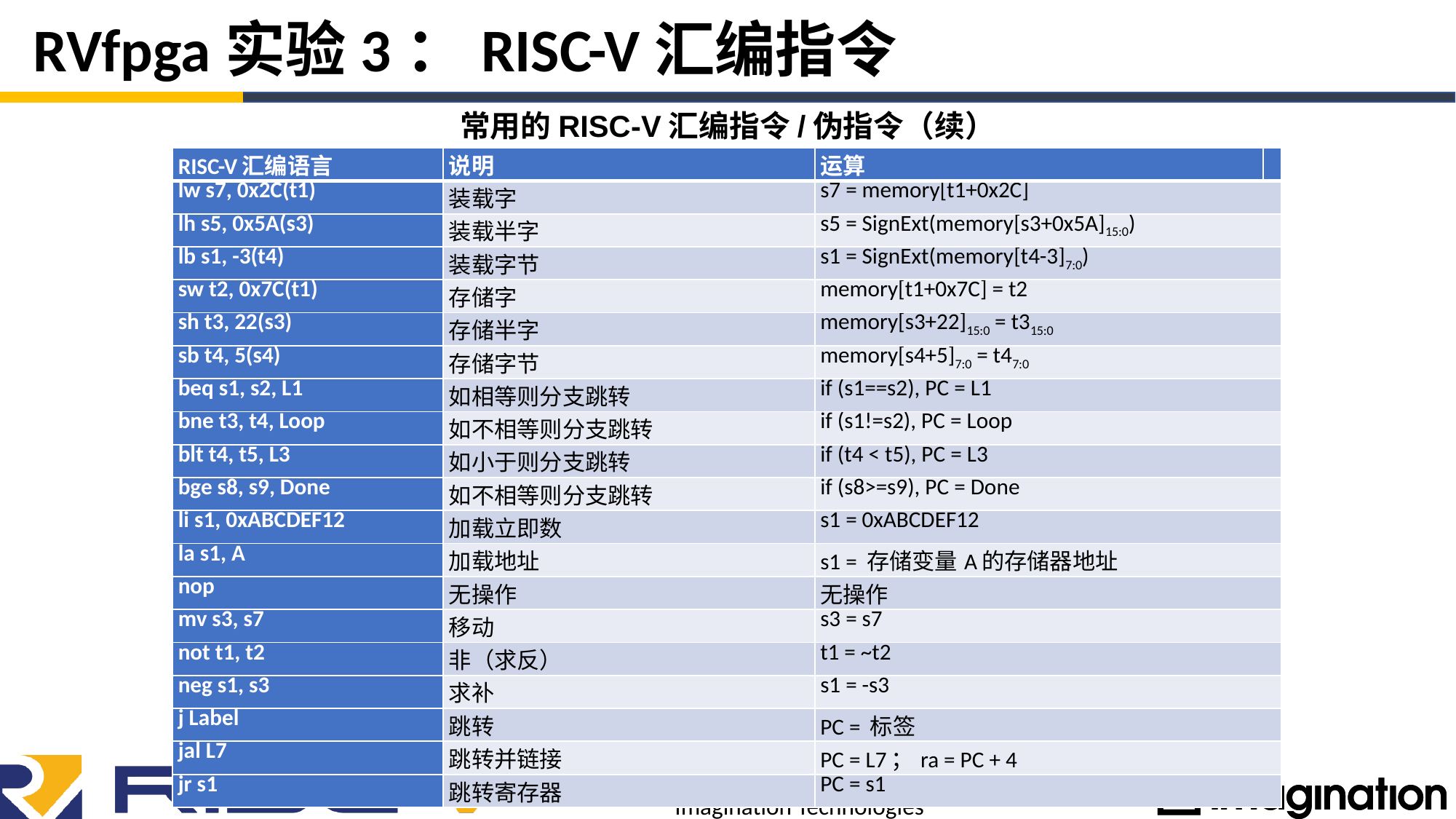

# RVfpga实验3：RISC-V汇编指令
常用的RISC-V汇编指令/伪指令（续）
| RISC-V汇编语言 | 说明 | 运算 |  |
| --- | --- | --- | --- |
| lw s7, 0x2C(t1) | 装载字 | s7 = memory[t1+0x2C] |  |
| lh s5, 0x5A(s3) | 装载半字 | s5 = SignExt(memory[s3+0x5A]15:0) |  |
| lb s1, -3(t4) | 装载字节 | s1 = SignExt(memory[t4-3]7:0) |  |
| sw t2, 0x7C(t1) | 存储字 | memory[t1+0x7C] = t2 |  |
| sh t3, 22(s3) | 存储半字 | memory[s3+22]15:0 = t315:0 |  |
| sb t4, 5(s4) | 存储字节 | memory[s4+5]7:0 = t47:0 |  |
| beq s1, s2, L1 | 如相等则分支跳转 | if (s1==s2), PC = L1 |  |
| bne t3, t4, Loop | 如不相等则分支跳转 | if (s1!=s2), PC = Loop |  |
| blt t4, t5, L3 | 如小于则分支跳转 | if (t4 < t5), PC = L3 |  |
| bge s8, s9, Done | 如不相等则分支跳转 | if (s8>=s9), PC = Done |  |
| li s1, 0xABCDEF12 | 加载立即数 | s1 = 0xABCDEF12 |  |
| la s1, A | 加载地址 | s1 = 存储变量A的存储器地址 |  |
| nop | 无操作 | 无操作 |  |
| mv s3, s7 | 移动 | s3 = s7 |  |
| not t1, t2 | 非（求反） | t1 = ~t2 |  |
| neg s1, s3 | 求补 | s1 = -s3 |  |
| j Label | 跳转 | PC = 标签 |  |
| jal L7 | 跳转并链接 | PC = L7；ra = PC + 4 |  |
| jr s1 | 跳转寄存器 | PC = s1 |  |